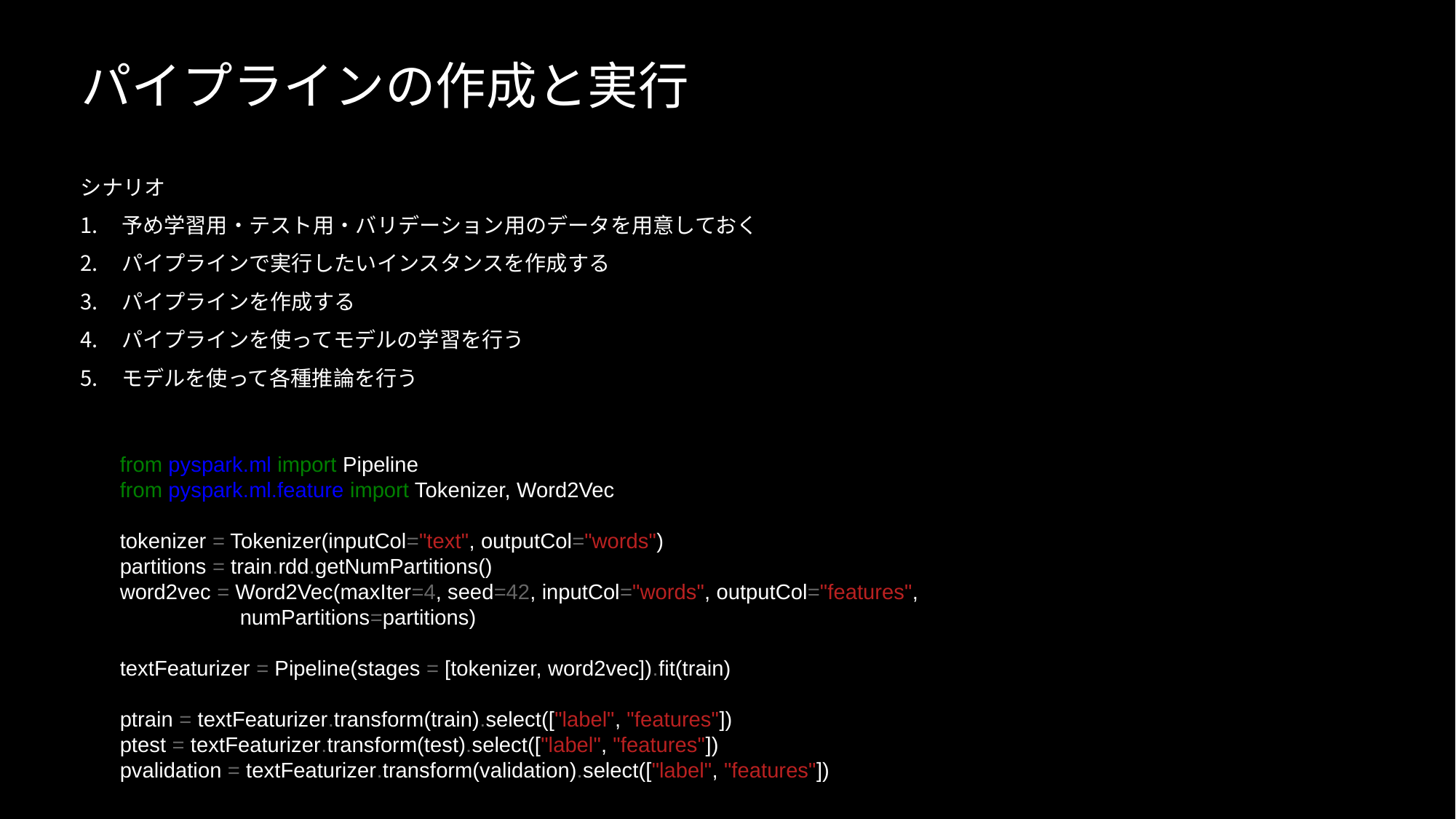

# パイプラインの作成と実行
シナリオ
予め学習用・テスト用・バリデーション用のデータを用意しておく
パイプラインで実行したいインスタンスを作成する
パイプラインを作成する
パイプラインを使ってモデルの学習を行う
モデルを使って各種推論を行う
from pyspark.ml import Pipeline
from pyspark.ml.feature import Tokenizer, Word2Vec

tokenizer = Tokenizer(inputCol="text", outputCol="words")
partitions = train.rdd.getNumPartitions()
word2vec = Word2Vec(maxIter=4, seed=42, inputCol="words", outputCol="features",
                    numPartitions=partitions)

textFeaturizer = Pipeline(stages = [tokenizer, word2vec]).fit(train)

ptrain = textFeaturizer.transform(train).select(["label", "features"])
ptest = textFeaturizer.transform(test).select(["label", "features"])
pvalidation = textFeaturizer.transform(validation).select(["label", "features"])